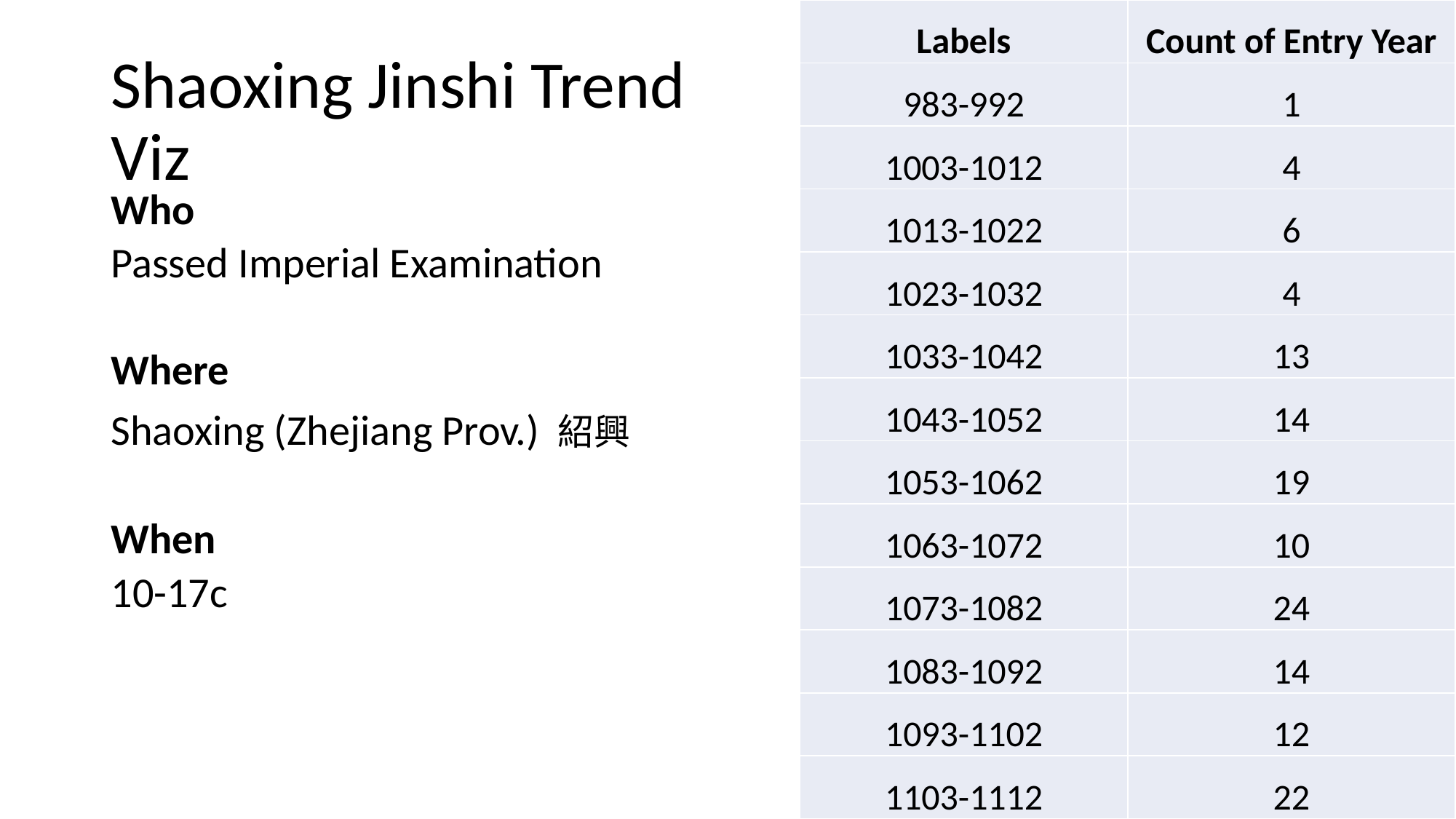

| Labels | Count of Entry Year |
| --- | --- |
| 983-992 | 1 |
| 1003-1012 | 4 |
| 1013-1022 | 6 |
| 1023-1032 | 4 |
| 1033-1042 | 13 |
| 1043-1052 | 14 |
| 1053-1062 | 19 |
| 1063-1072 | 10 |
| 1073-1082 | 24 |
| 1083-1092 | 14 |
| 1093-1102 | 12 |
| 1103-1112 | 22 |
# Shaoxing Jinshi Trend Viz
Who
Passed Imperial Examination

Where
Shaoxing (Zhejiang Prov.) 紹興

When
10-17c